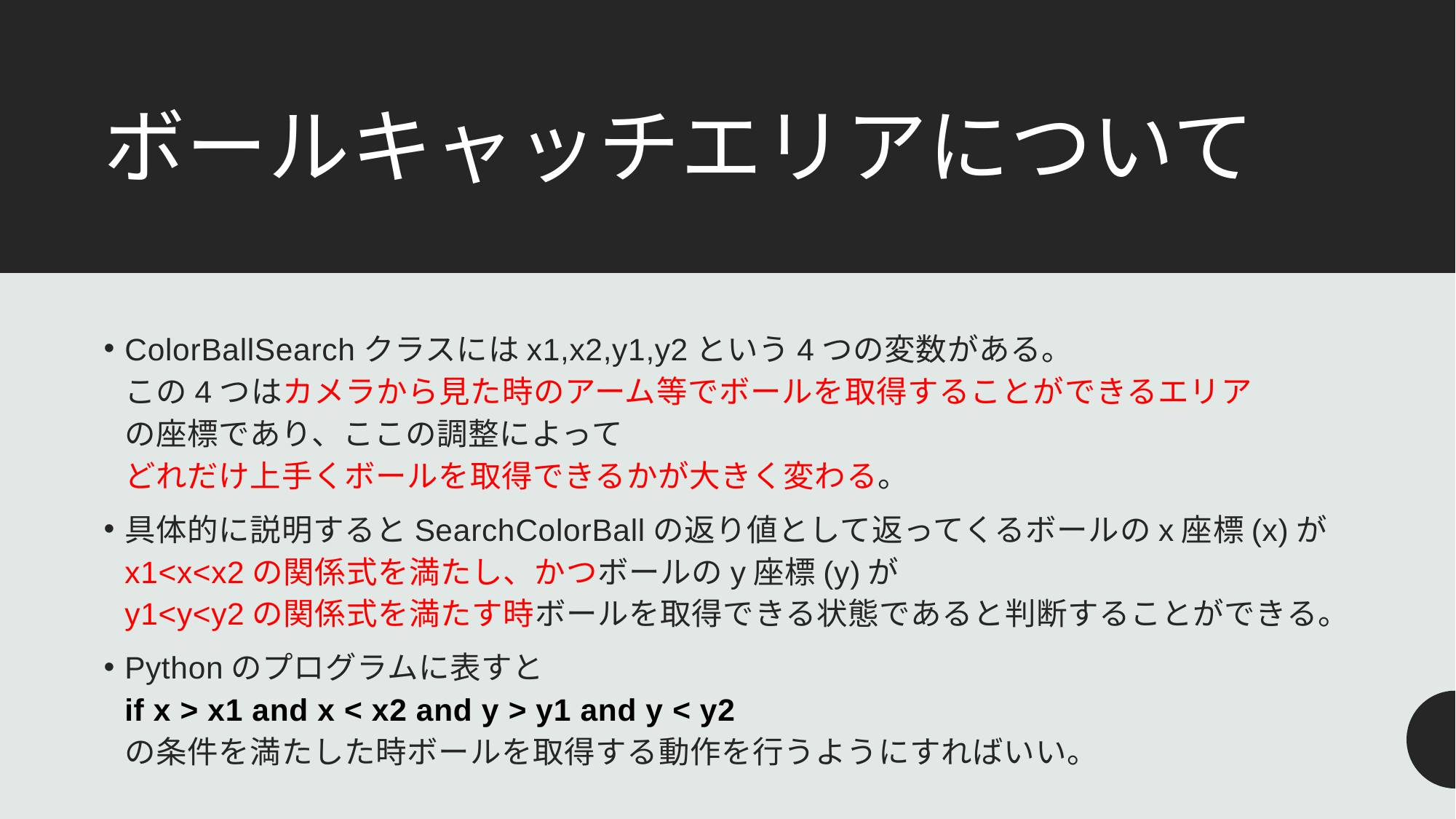

# ボールキャッチエリアについて
ColorBallSearchクラスにはx1,x2,y1,y2という4つの変数がある。
この4つはカメラから見た時のアーム等でボールを取得することができるエリア
の座標であり、ここの調整によって
どれだけ上手くボールを取得できるかが大きく変わる。
具体的に説明するとSearchColorBallの返り値として返ってくるボールのx座標(x)が
x1<x<x2の関係式を満たし、かつボールのy座標(y)が
y1<y<y2の関係式を満たす時ボールを取得できる状態であると判断することができる。
Pythonのプログラムに表すと
if x > x1 and x < x2 and y > y1 and y < y2
の条件を満たした時ボールを取得する動作を行うようにすればいい。